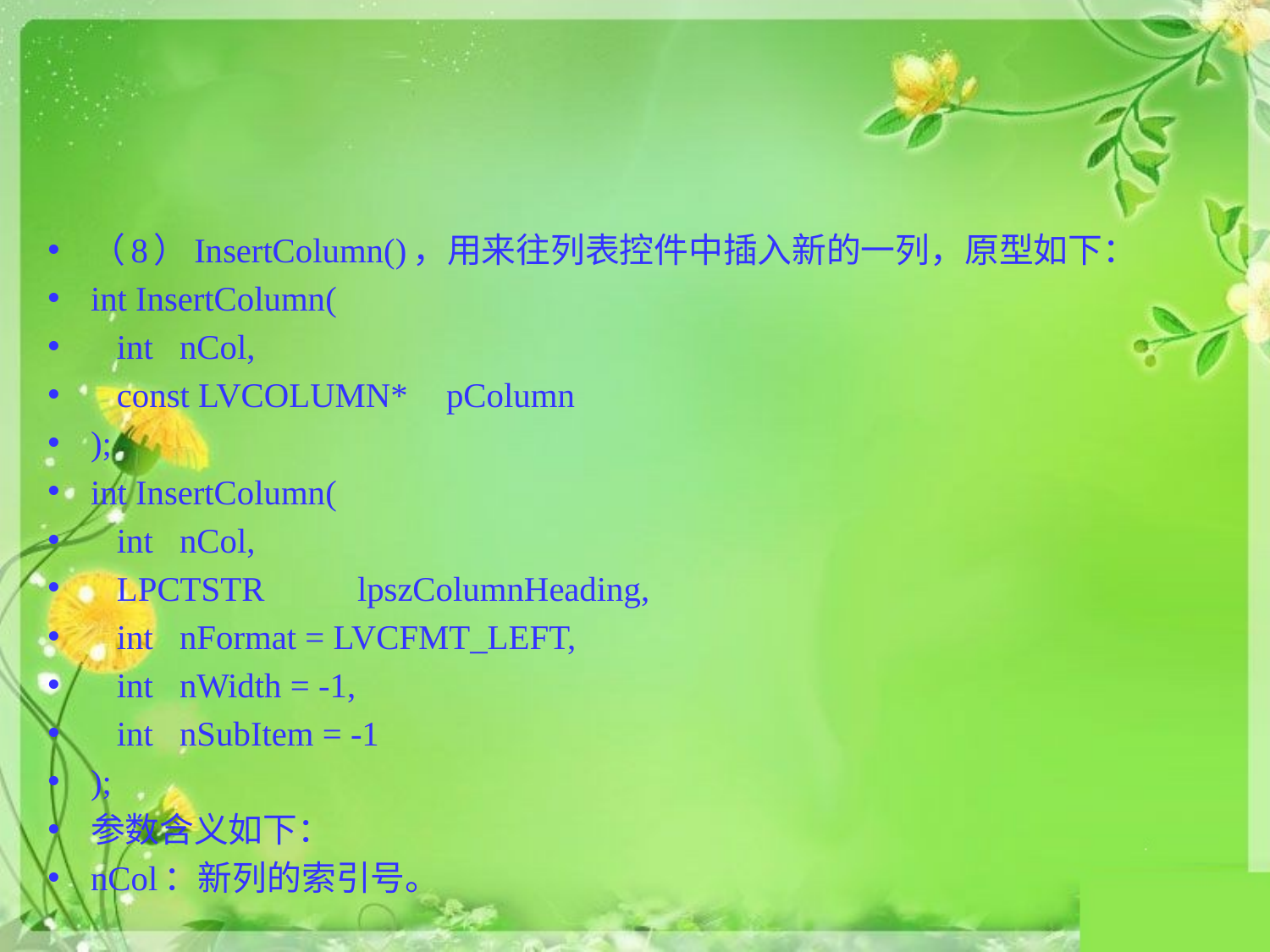

#
（8）InsertColumn()，用来往列表控件中插入新的一列，原型如下：
int InsertColumn(
   int 			nCol,
   const LVCOLUMN* 	pColumn
);
int InsertColumn(
   int 			nCol,
   LPCTSTR 			lpszColumnHeading,
   int 			nFormat = LVCFMT_LEFT,
   int 			nWidth = -1,
   int 			nSubItem = -1
);
参数含义如下：
nCol：新列的索引号。